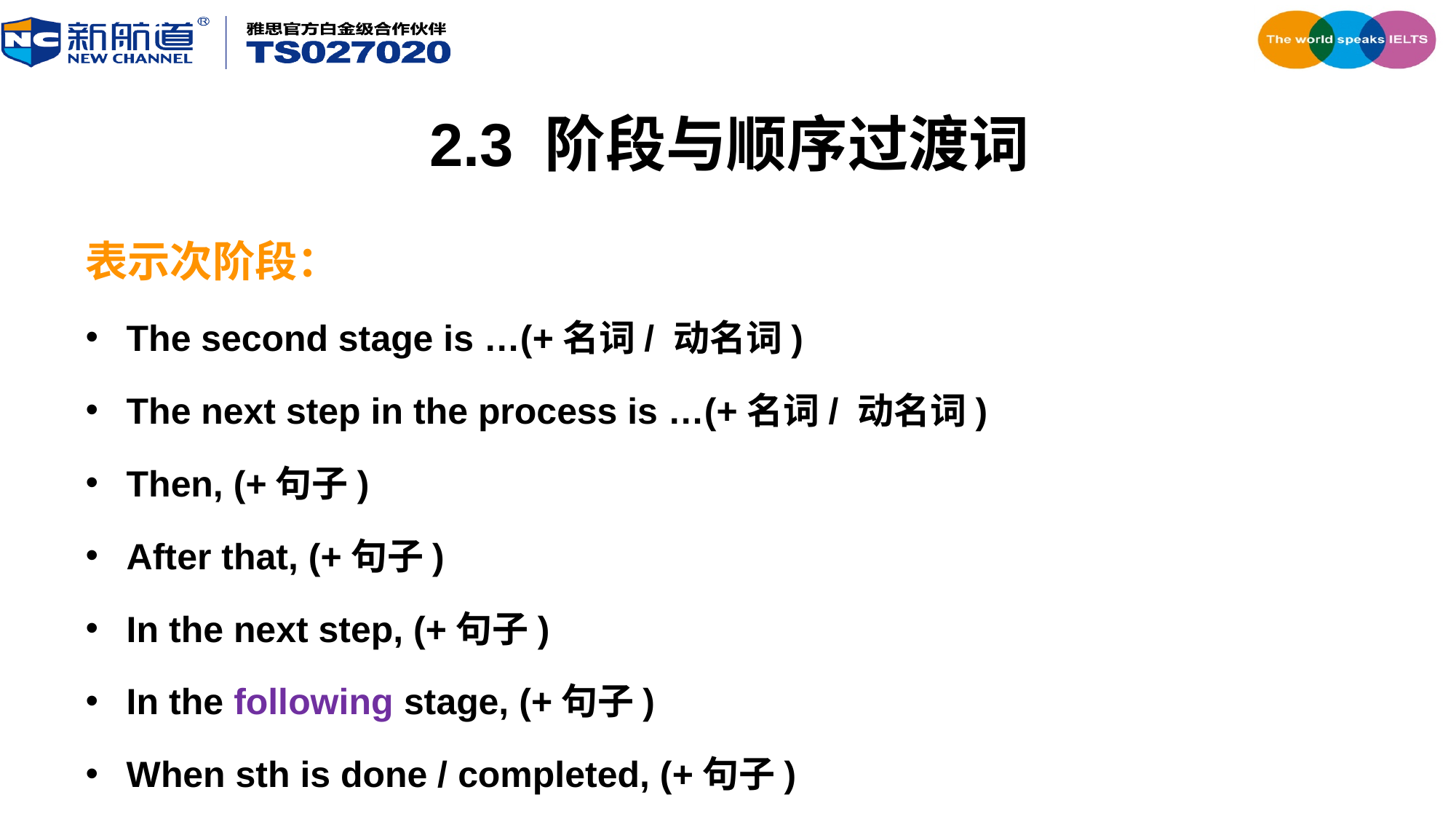

# 2.3 阶段与顺序过渡词
表示次阶段：
The second stage is …(+名词/ 动名词)
The next step in the process is …(+名词/ 动名词)
Then, (+句子)
After that, (+句子)
In the next step, (+句子)
In the following stage, (+句子)
When sth is done / completed, (+句子)